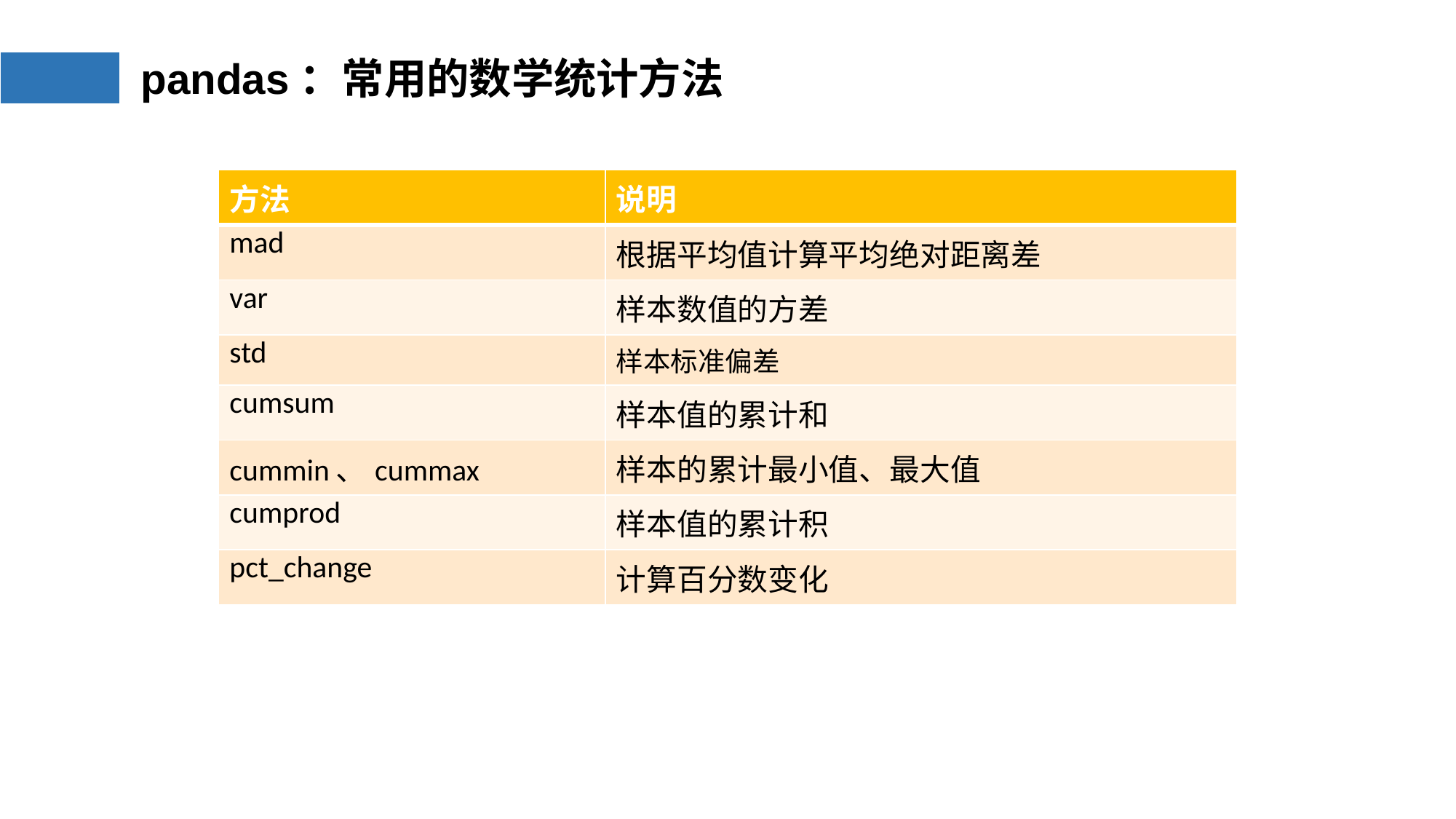

# pandas：常用的数学统计方法
| 方法 | 说明 |
| --- | --- |
| mad | 根据平均值计算平均绝对距离差 |
| var | 样本数值的方差 |
| std | 样本标准偏差 |
| cumsum | 样本值的累计和 |
| cummin、cummax | 样本的累计最小值、最大值 |
| cumprod | 样本值的累计积 |
| pct\_change | 计算百分数变化 |